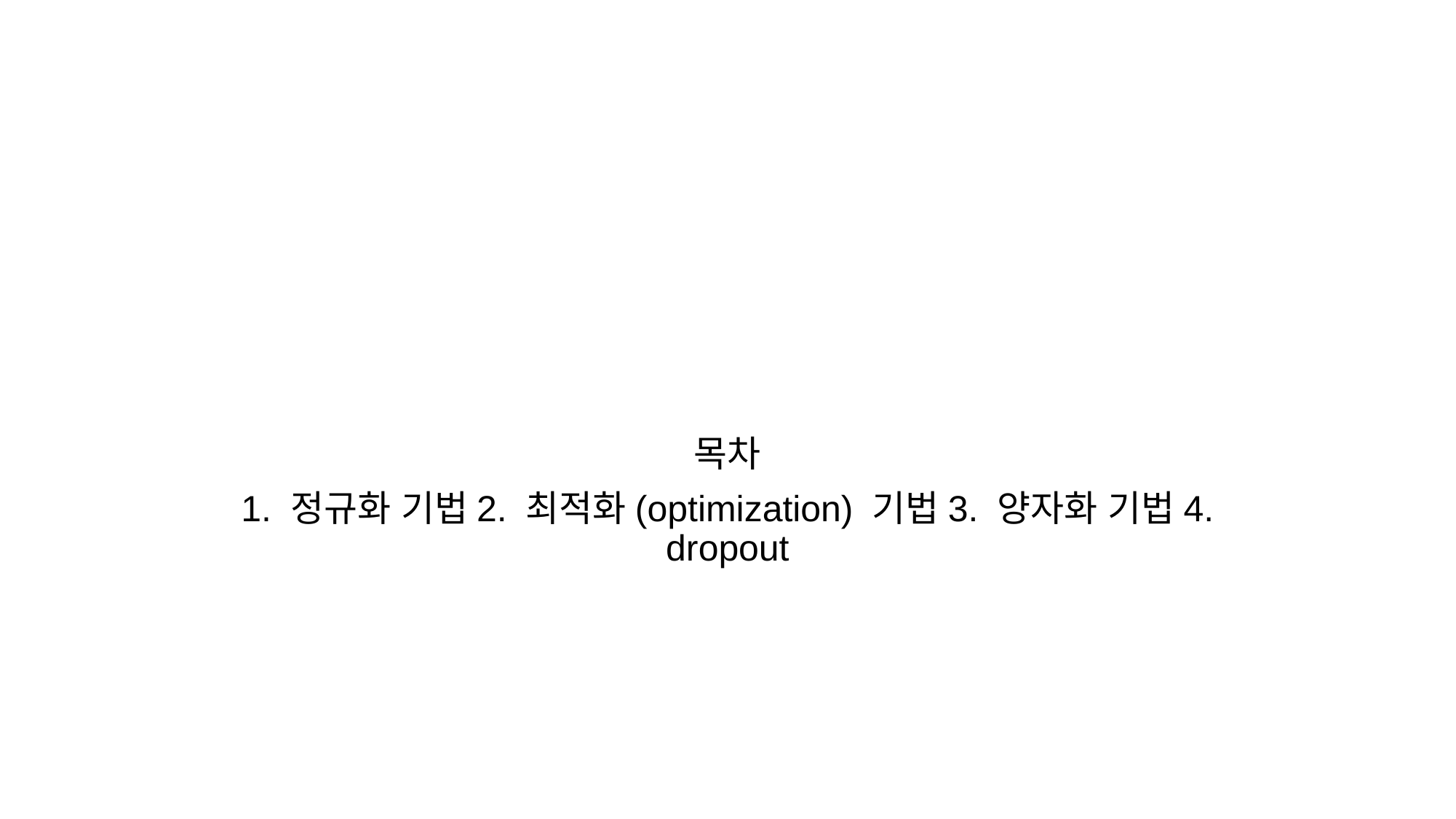

#
목차
1. 정규화 기법2. 최적화(optimization) 기법3. 양자화 기법4. dropout